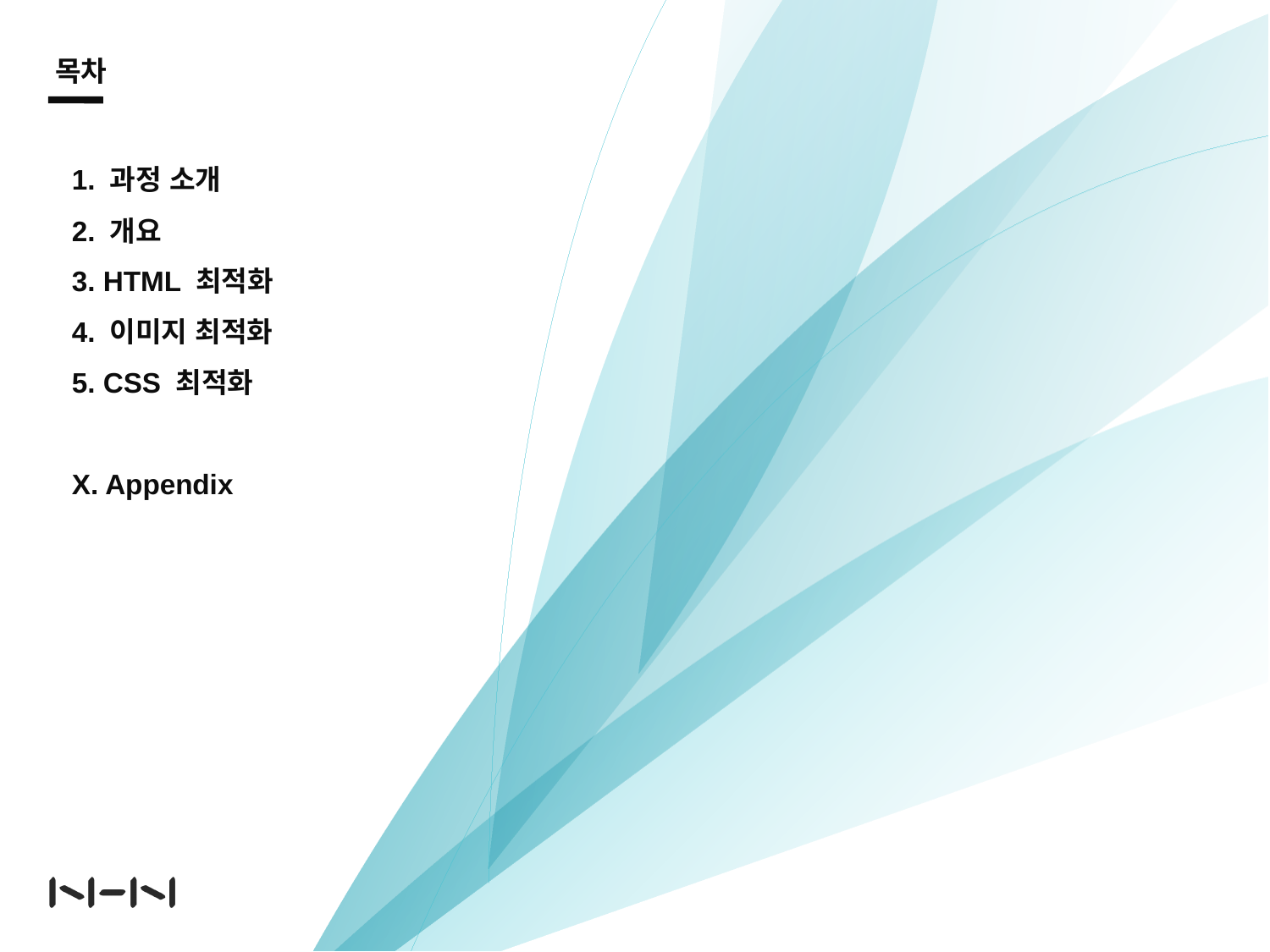

목차
1. 과정 소개
2. 개요
3. HTML 최적화
4. 이미지 최적화
5. CSS 최적화

X. Appendix